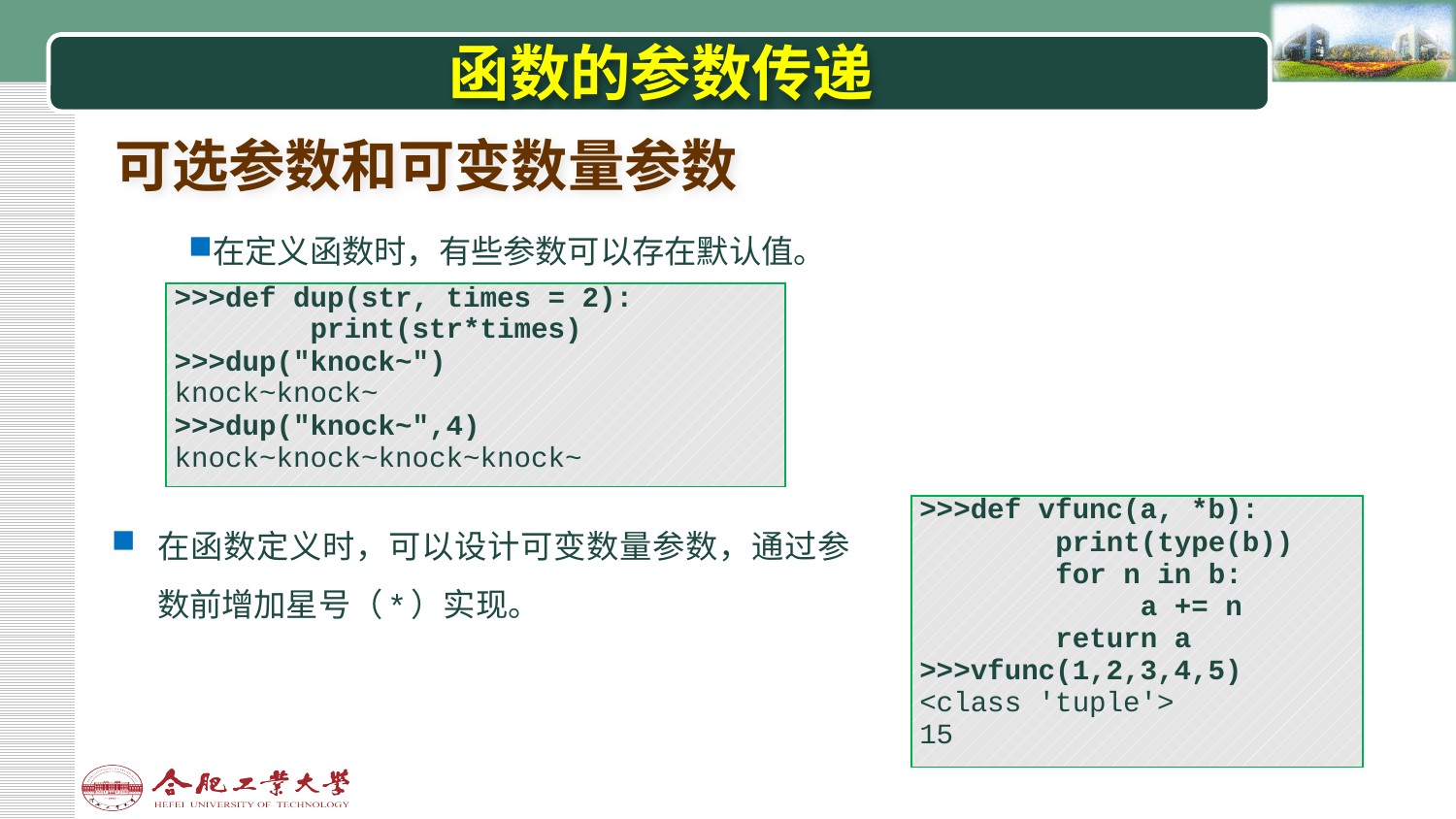

# 函数的参数传递
可选参数和可变数量参数
在定义函数时，有些参数可以存在默认值。
| >>>def dup(str, times = 2): print(str\*times) >>>dup("knock~") knock~knock~ >>>dup("knock~",4) knock~knock~knock~knock~ |
| --- |
| >>>def vfunc(a, \*b): print(type(b)) for n in b: a += n return a >>>vfunc(1,2,3,4,5) <class 'tuple'> 15 |
| --- |
在函数定义时，可以设计可变数量参数，通过参数前增加星号（*）实现。